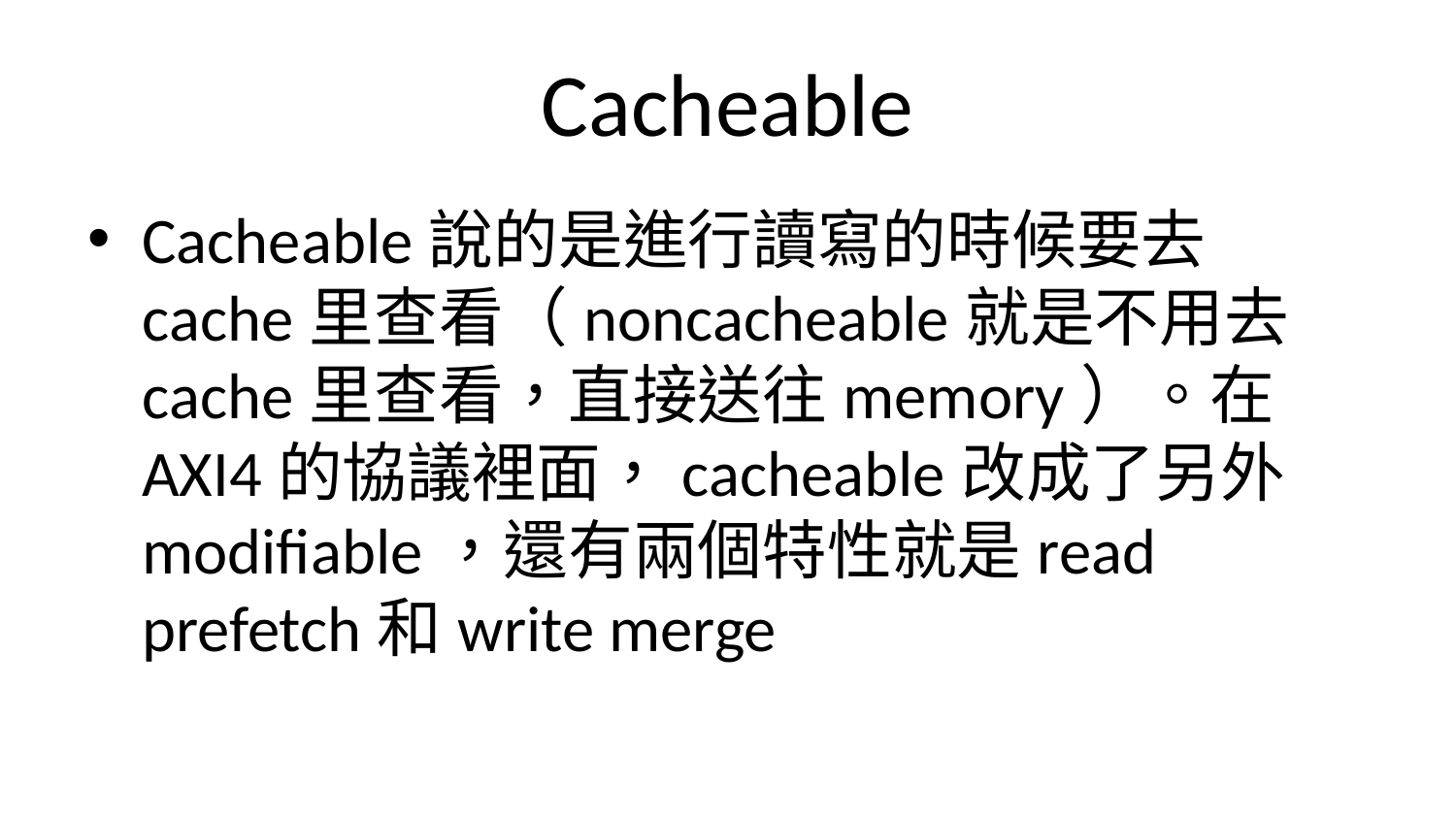

# Cacheable
Cacheable說的是進行讀寫的時候要去cache里查看（noncacheable就是不用去cache里查看，直接送往memory）。在AXI4的協議裡面，cacheable改成了另外modifiable，還有兩個特性就是read prefetch和write merge